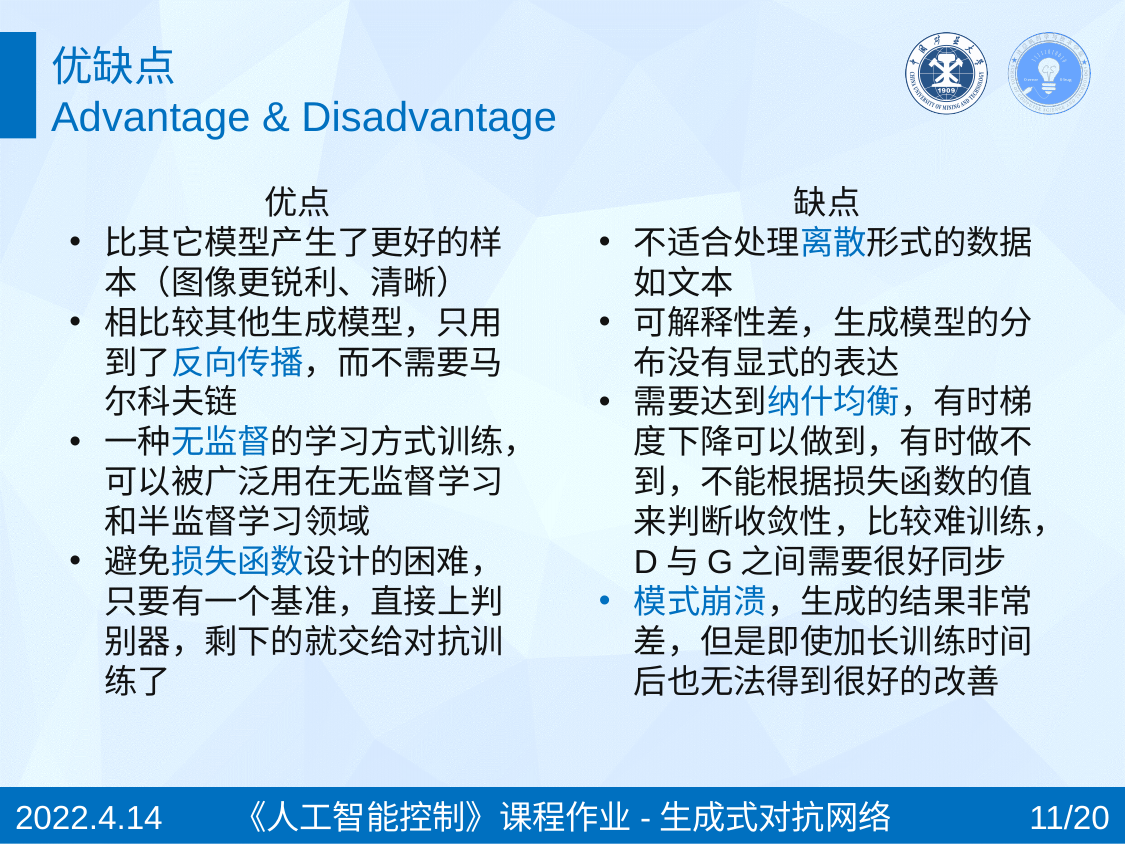

优缺点
Advantage & Disadvantage
优点
比其它模型产生了更好的样本（图像更锐利、清晰）
相比较其他生成模型，只用到了反向传播，而不需要马尔科夫链
一种无监督的学习方式训练，可以被广泛用在无监督学习和半监督学习领域
避免损失函数设计的困难，只要有一个基准，直接上判别器，剩下的就交给对抗训练了
缺点
不适合处理离散形式的数据如文本
可解释性差，生成模型的分布没有显式的表达
需要达到纳什均衡，有时梯度下降可以做到，有时做不到，不能根据损失函数的值来判断收敛性，比较难训练，D与G之间需要很好同步
模式崩溃，生成的结果非常差，但是即使加长训练时间后也无法得到很好的改善
2022.4.14
11/20
《人工智能控制》课程作业-生成式对抗网络